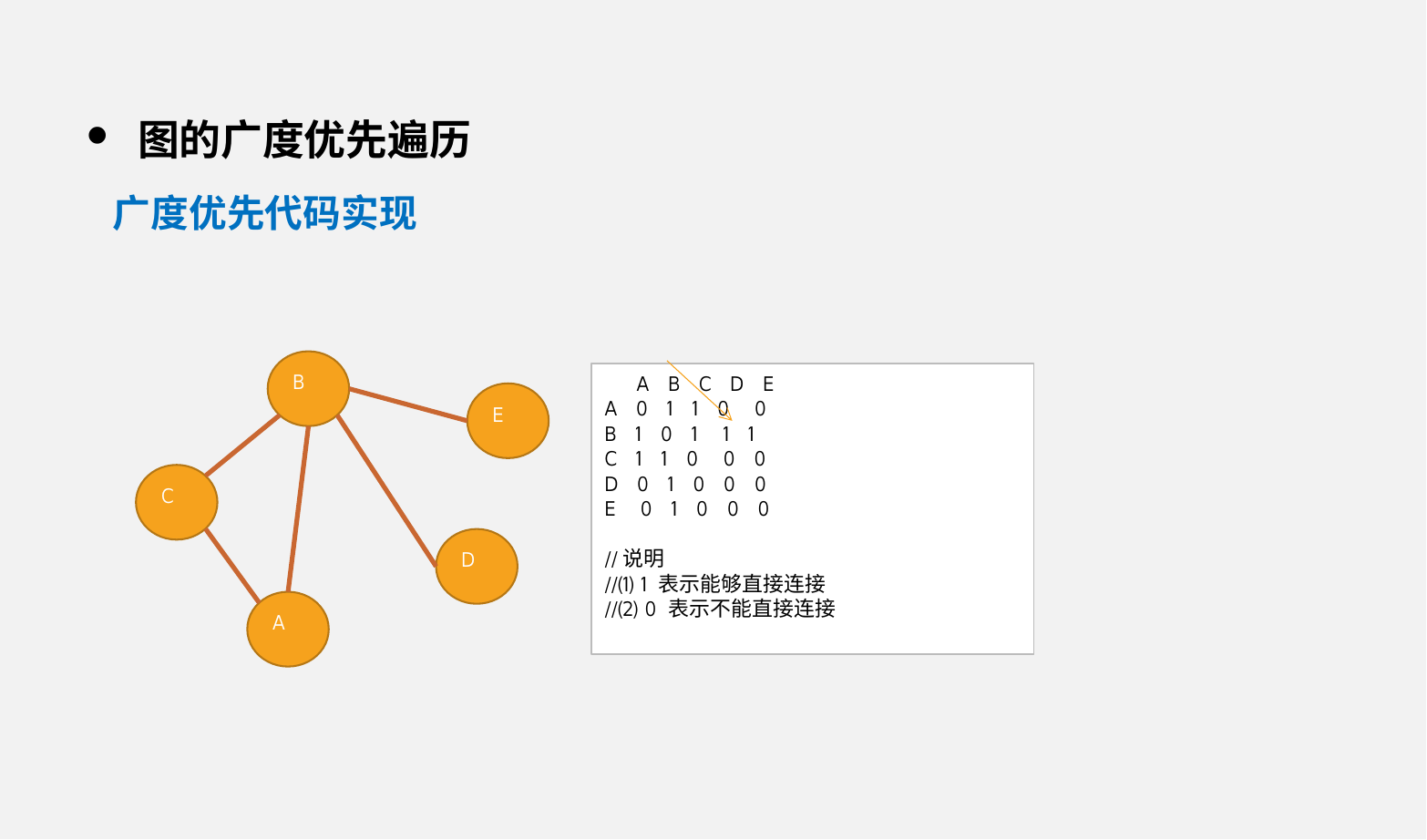

图的广度优先遍历
广度优先代码实现

B
E
C
D
A
     A   B   C   D   E
A   0   1   1   0    0
B   1   0   1    1   1
C   1   1   0    0   0
D   0   1   0   0   0
E    0   1   0   0   0

//说明
//(1) 1 表示能够直接连接
//(2) 0 表示不能直接连接